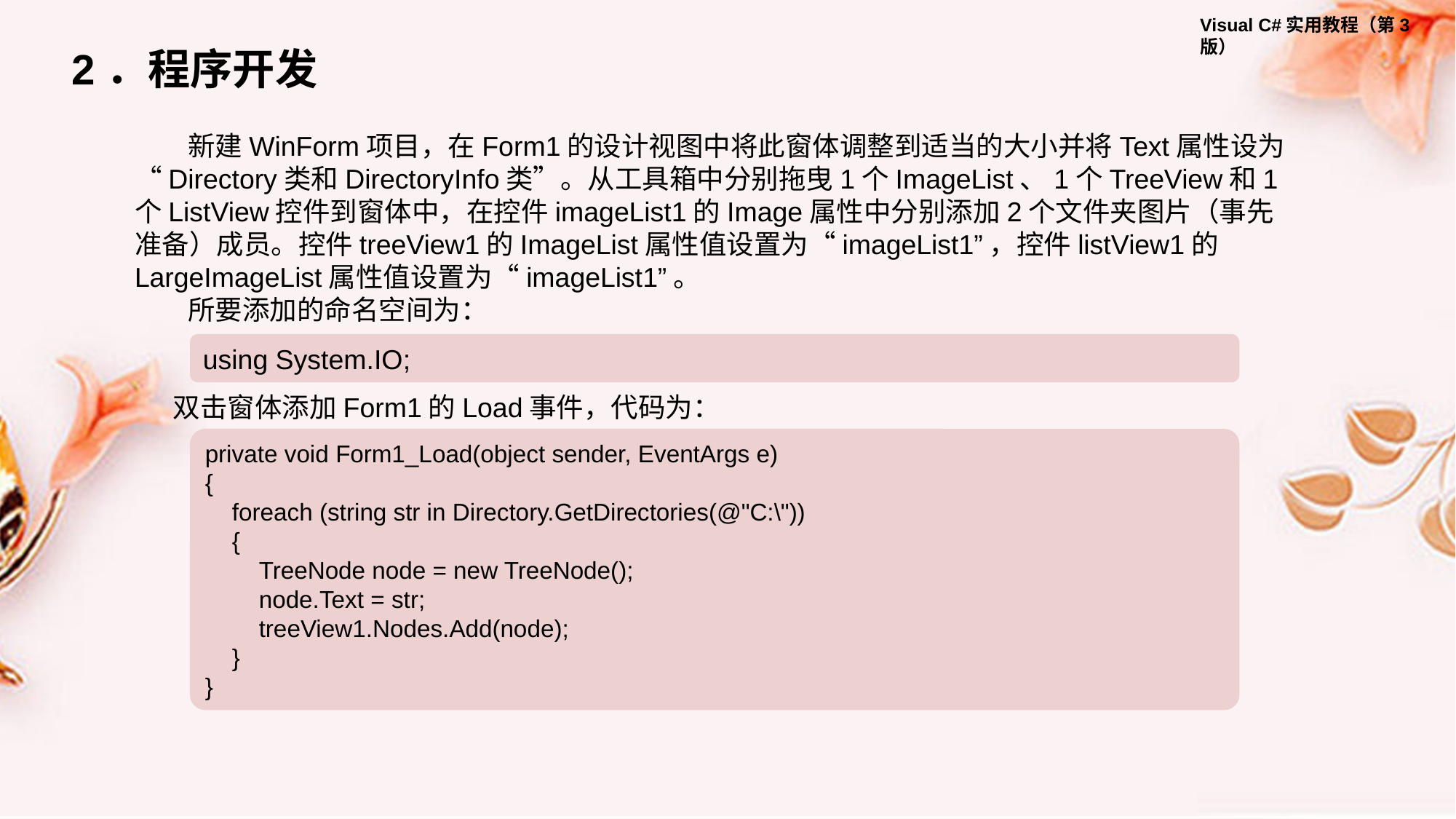

2．程序开发
新建WinForm项目，在Form1的设计视图中将此窗体调整到适当的大小并将Text属性设为“Directory类和DirectoryInfo类”。从工具箱中分别拖曳1个ImageList、1个TreeView和1个ListView控件到窗体中，在控件imageList1的Image属性中分别添加2个文件夹图片（事先准备）成员。控件treeView1的ImageList属性值设置为“imageList1”，控件listView1的LargeImageList属性值设置为“imageList1”。
所要添加的命名空间为：
using System.IO;
双击窗体添加Form1的Load事件，代码为：
private void Form1_Load(object sender, EventArgs e)
{
    foreach (string str in Directory.GetDirectories(@"C:\"))
    {
        TreeNode node = new TreeNode();
        node.Text = str;
        treeView1.Nodes.Add(node);
    }
}